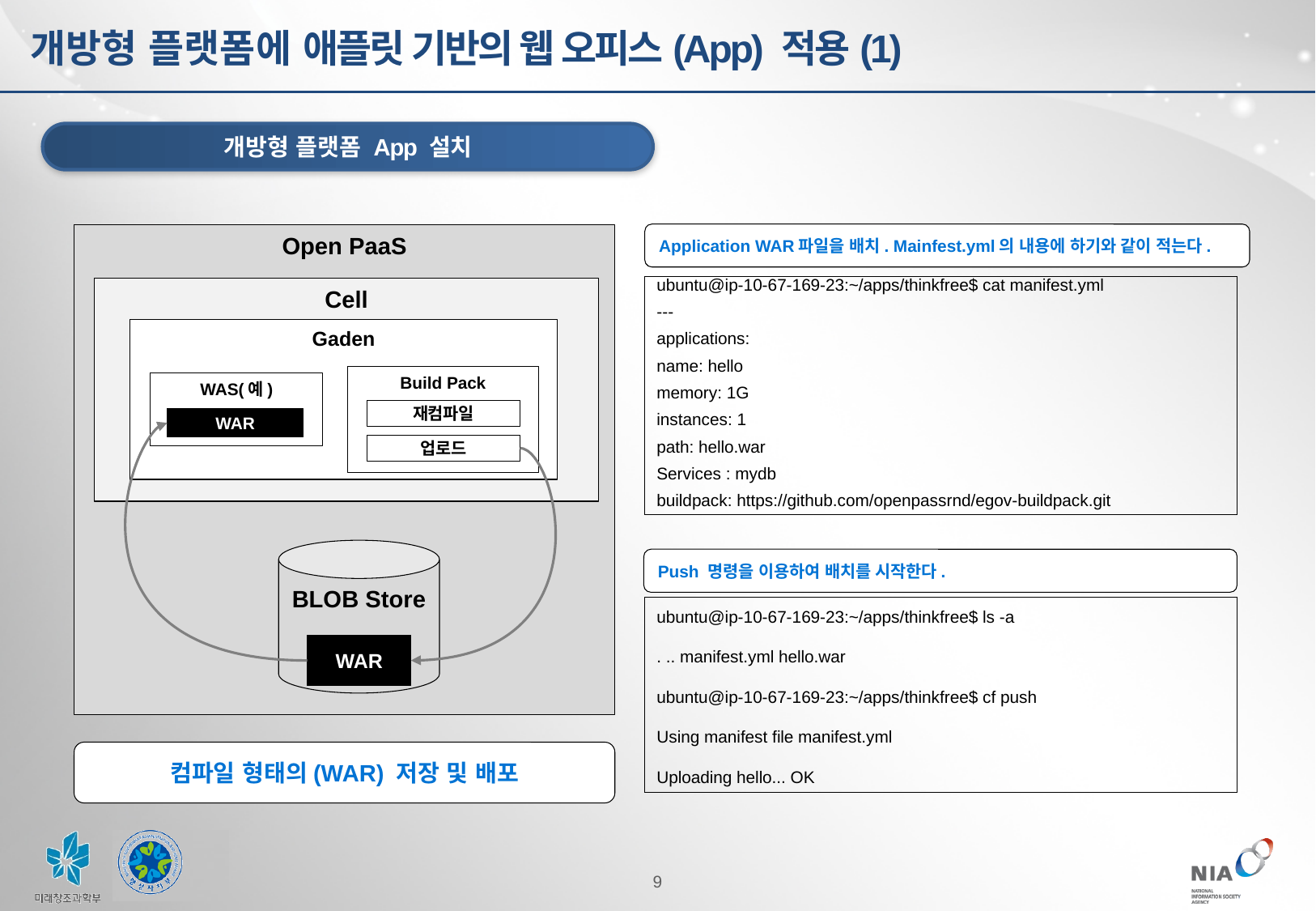

개방형 플랫폼에 애플릿 기반의 웹 오피스(App) 적용(1)
개방형 플랫폼 App 설치
Application WAR파일을 배치. Mainfest.yml의 내용에 하기와 같이 적는다.
Open PaaS
Cell
Gaden
Build Pack
재컴파일
업로드
WAS(예)
WAR
BLOB Store
WAR
ubuntu@ip-10-67-169-23:~/apps/thinkfree$ cat manifest.yml
---
applications:
name: hello
memory: 1G
instances: 1
path: hello.war
Services : mydb
buildpack: https://github.com/openpassrnd/egov-buildpack.git
Push 명령을 이용하여 배치를 시작한다.
ubuntu@ip-10-67-169-23:~/apps/thinkfree$ ls -a
. .. manifest.yml hello.war
ubuntu@ip-10-67-169-23:~/apps/thinkfree$ cf push
Using manifest file manifest.yml
Uploading hello... OK
컴파일 형태의(WAR) 저장 및 배포